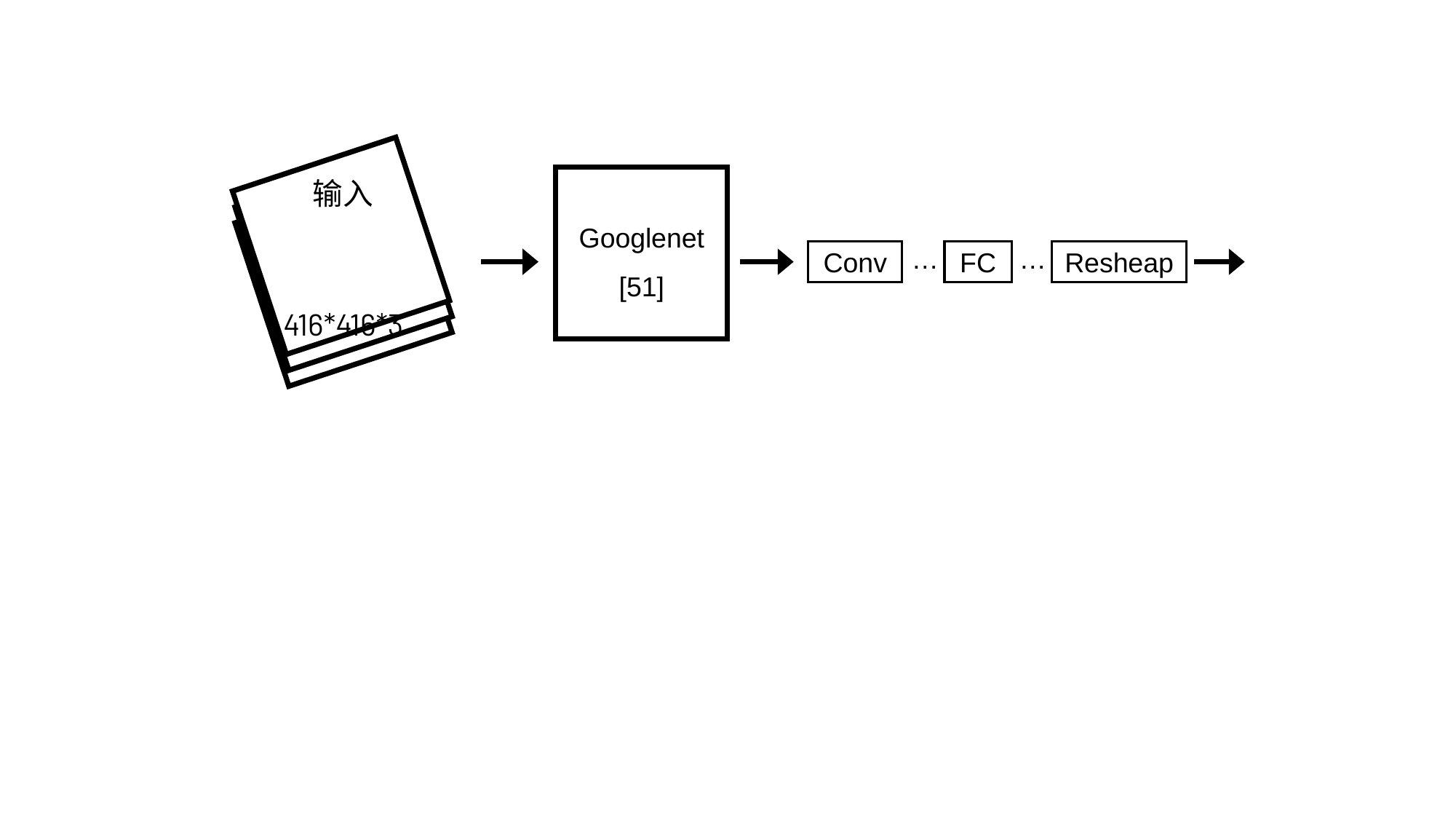

输入

416*416*3
Googlenet
[51]
…
…
Conv
Resheap
FC